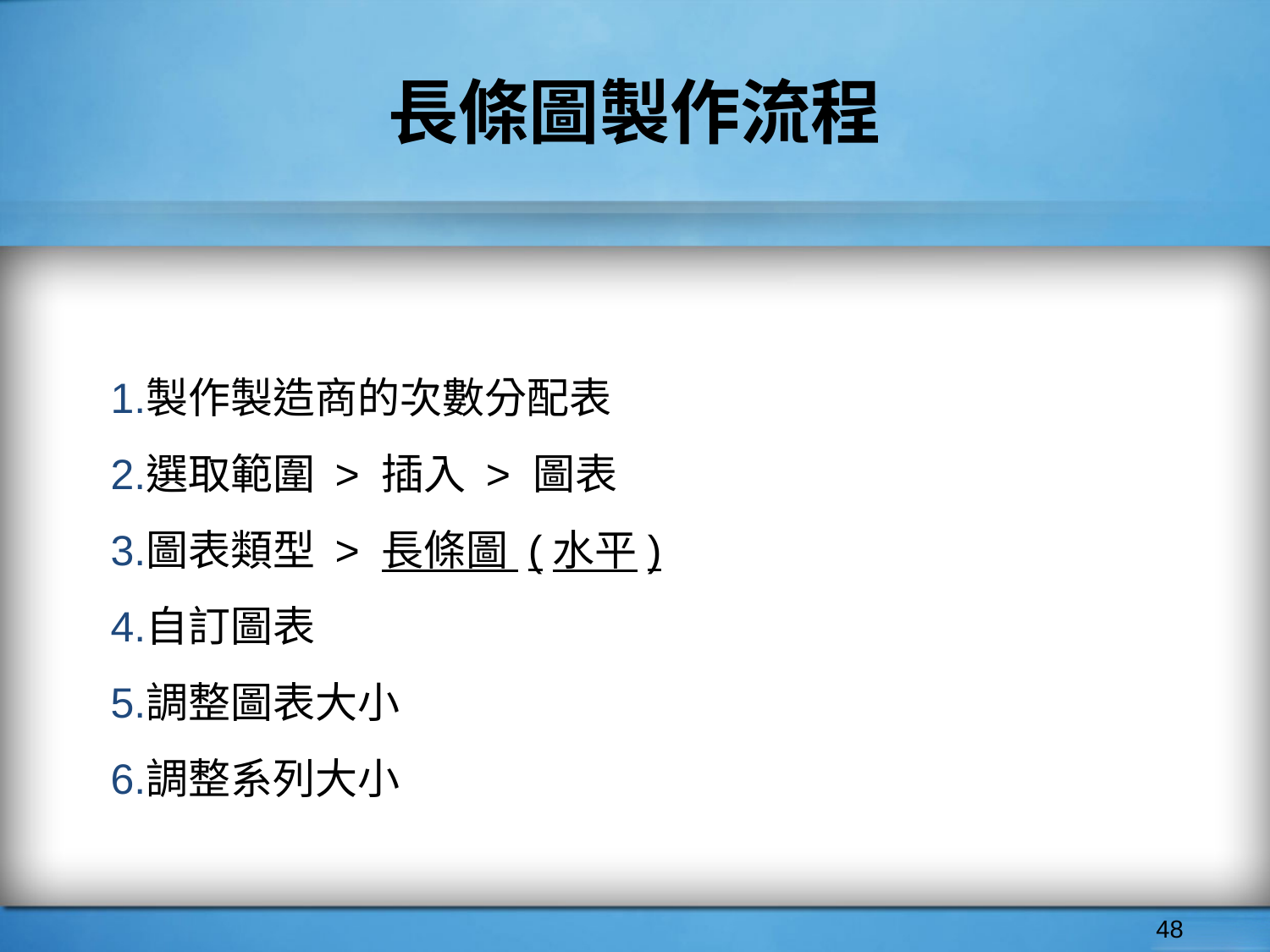

# 長條圖製作流程
製作製造商的次數分配表
選取範圍 > 插入 > 圖表
圖表類型 > 長條圖 (水平)
自訂圖表
調整圖表大小
調整系列大小
48